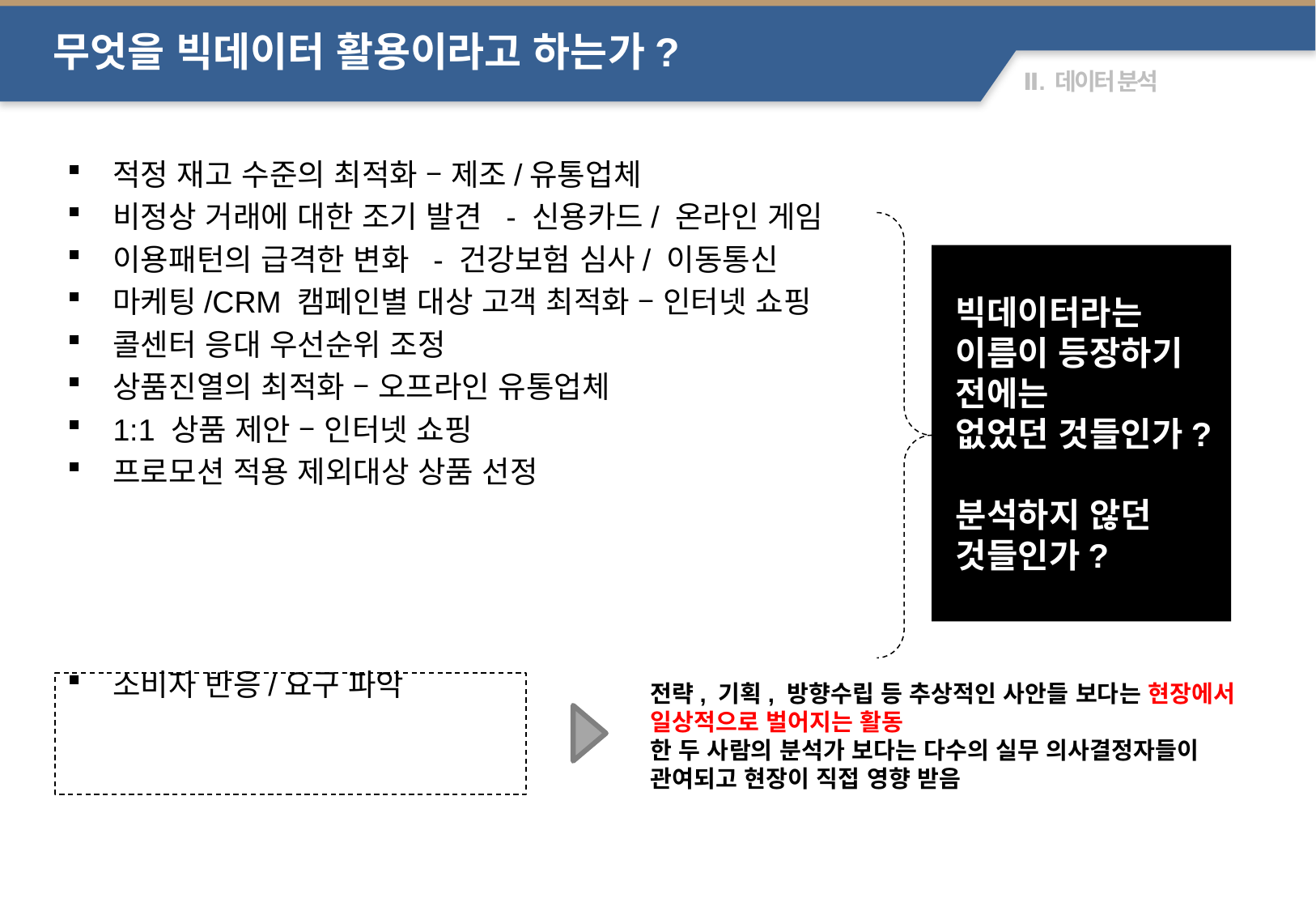

무엇을 빅데이터 활용이라고 하는가?
적정 재고 수준의 최적화 – 제조/유통업체
비정상 거래에 대한 조기 발견  - 신용카드/ 온라인 게임
이용패턴의 급격한 변화  - 건강보험 심사/ 이동통신
마케팅/CRM 캠페인별 대상 고객 최적화 – 인터넷 쇼핑
콜센터 응대 우선순위 조정
상품진열의 최적화 – 오프라인 유통업체
1:1 상품 제안 – 인터넷 쇼핑
프로모션 적용 제외대상 상품 선정

소비자 반응/요구 파악

빅데이터라는
이름이 등장하기 전에는
없었던 것들인가?

분석하지 않던 것들인가?

전략, 기획, 방향수립 등 추상적인 사안들 보다는 현장에서 일상적으로 벌어지는 활동
한 두 사람의 분석가 보다는 다수의 실무 의사결정자들이 관여되고 현장이 직접 영향 받음